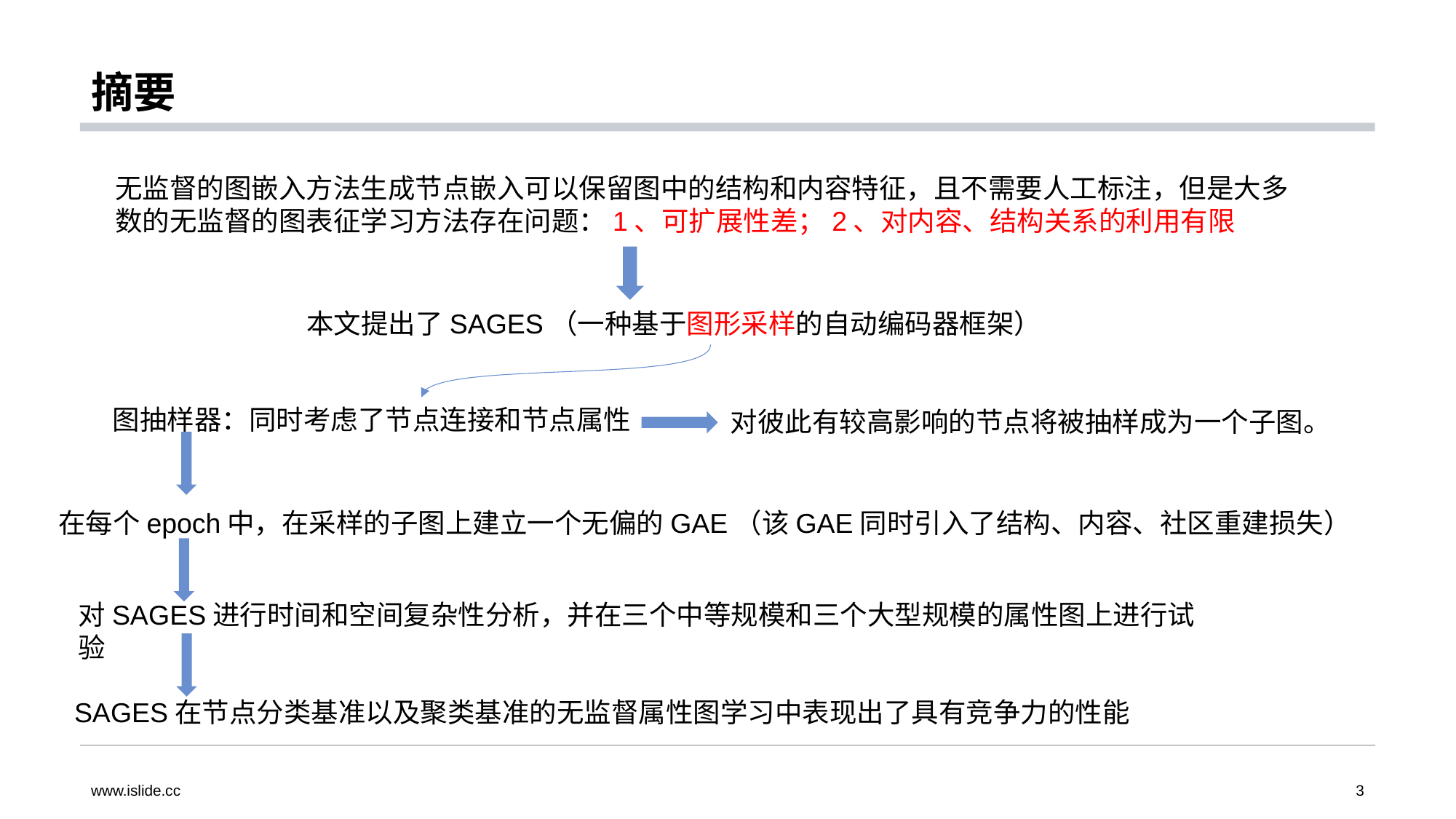

# 摘要
无监督的图嵌入方法生成节点嵌入可以保留图中的结构和内容特征，且不需要人工标注，但是大多数的无监督的图表征学习方法存在问题：1、可扩展性差；2、对内容、结构关系的利用有限

本文提出了SAGES（一种基于图形采样的自动编码器框架）
图抽样器：同时考虑了节点连接和节点属性
对彼此有较高影响的节点将被抽样成为一个子图。

在每个epoch中，在采样的子图上建立一个无偏的GAE（该GAE同时引入了结构、内容、社区重建损失）

对SAGES进行时间和空间复杂性分析，并在三个中等规模和三个大型规模的属性图上进行试验

SAGES在节点分类基准以及聚类基准的无监督属性图学习中表现出了具有竞争力的性能
www.islide.cc
3